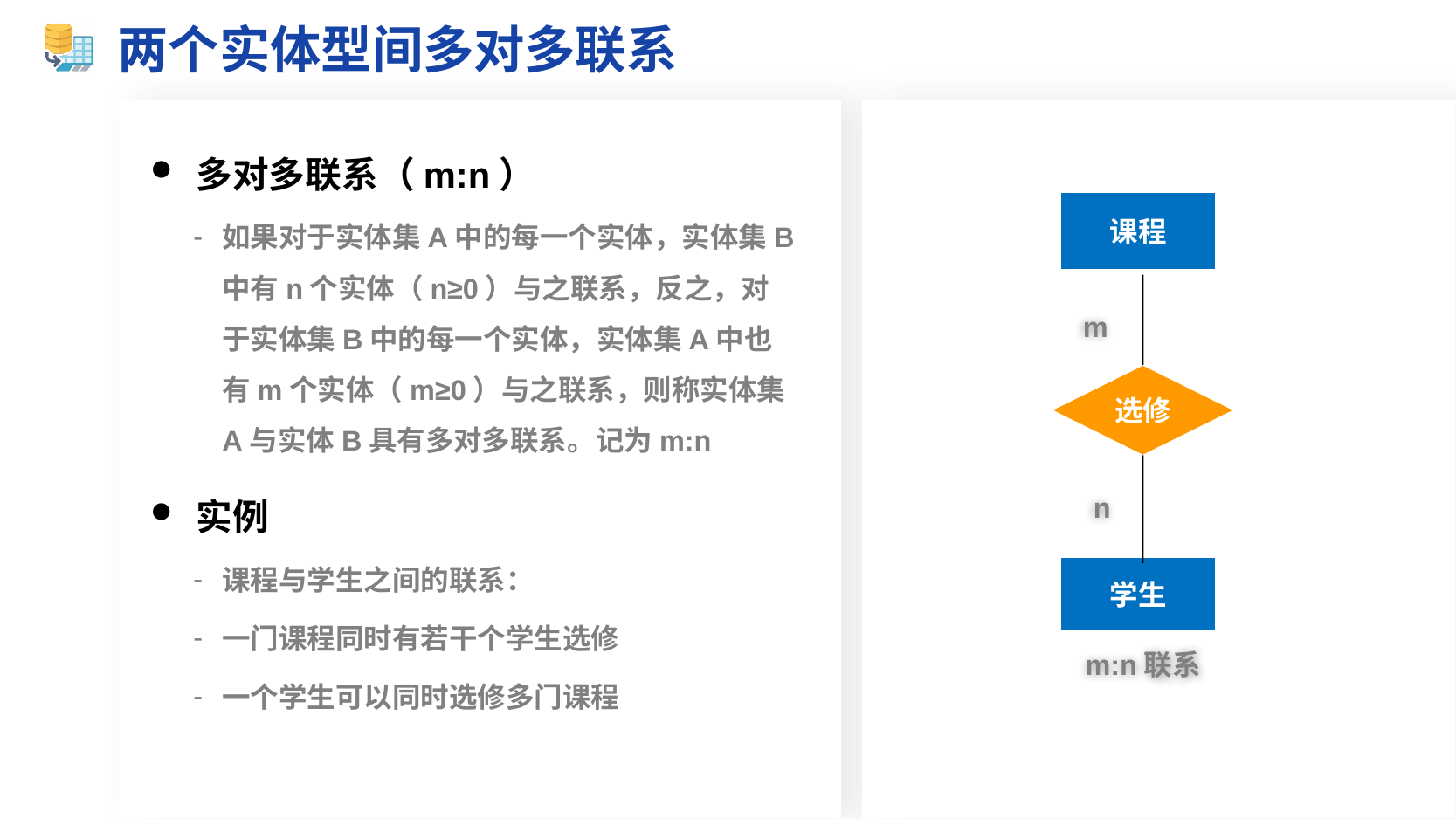

# 两个实体型间多对多联系

多对多联系（m:n）
如果对于实体集A中的每一个实体，实体集B中有n个实体（n≥0）与之联系，反之，对于实体集B中的每一个实体，实体集A中也有m个实体（m≥0）与之联系，则称实体集A与实体B具有多对多联系。记为m:n
实例
课程与学生之间的联系：
一门课程同时有若干个学生选修
一个学生可以同时选修多门课程
课程

m
选修

n
学生
m:n联系